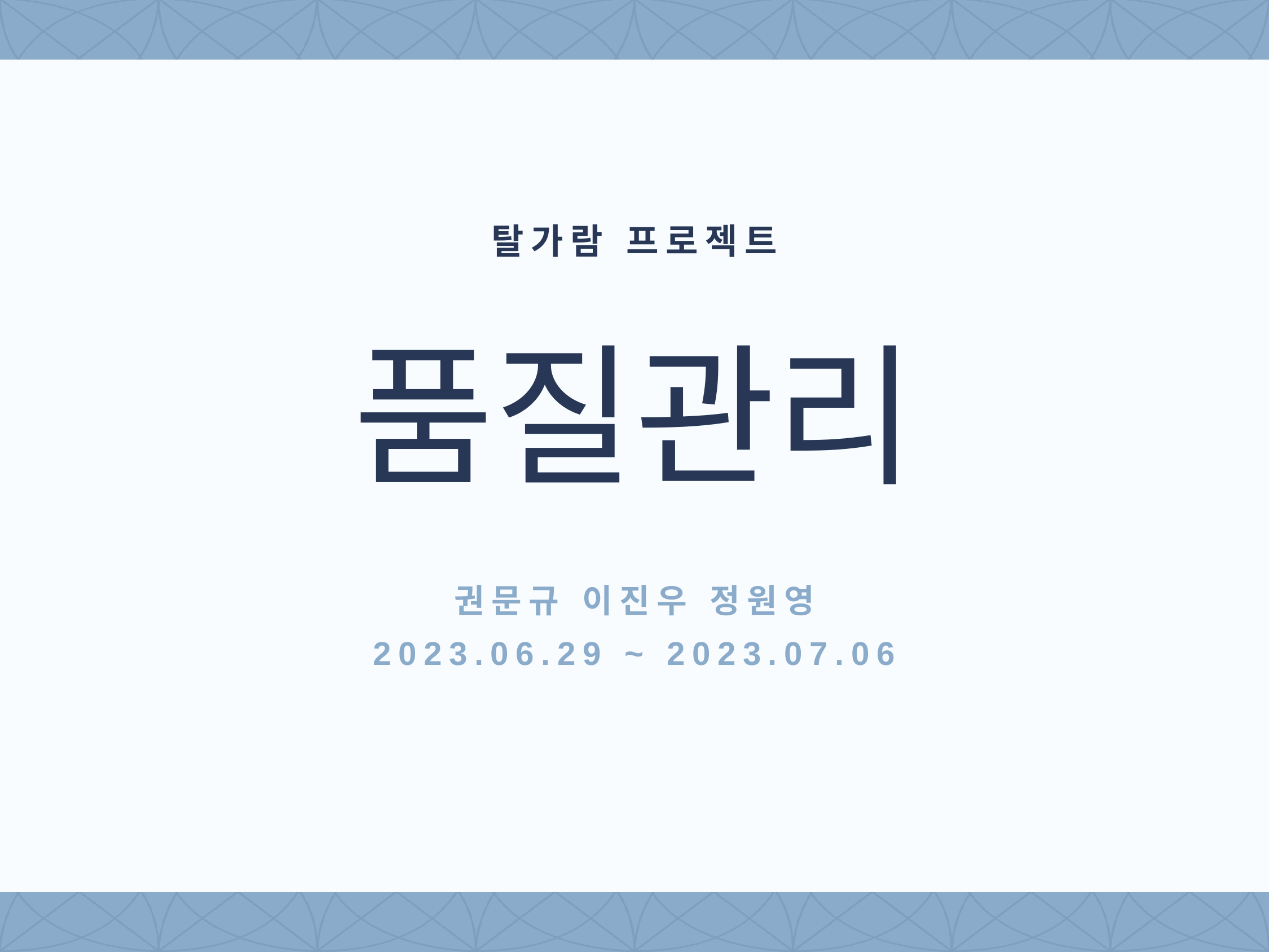

탈가람 프로젝트
품질관리
권문규 이진우 정원영
2023.06.29 ~ 2023.07.06